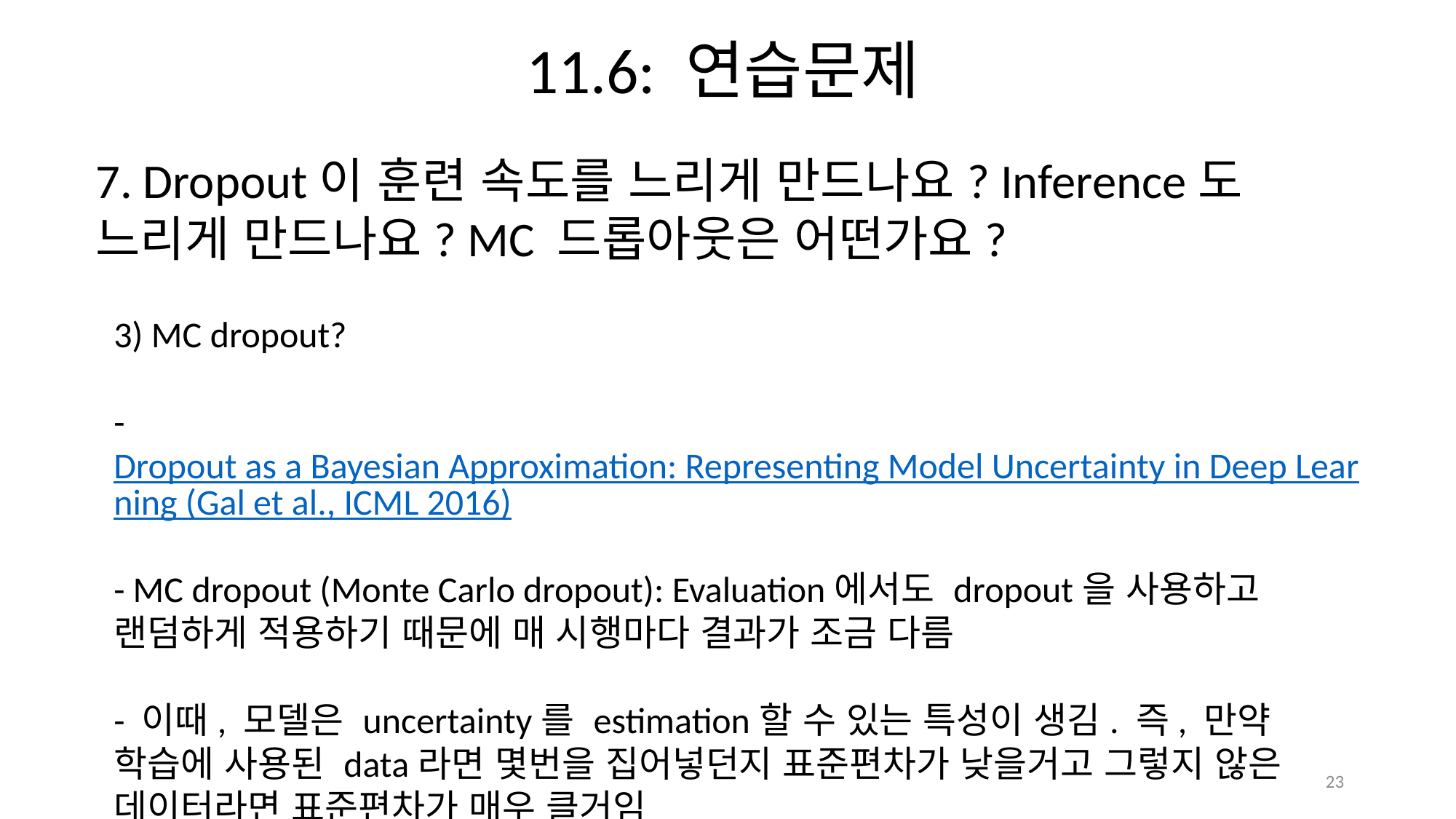

11.6: 연습문제
7. Dropout이 훈련 속도를 느리게 만드나요? Inference도 느리게 만드나요? MC 드롭아웃은 어떤가요?
3) MC dropout?

- Dropout as a Bayesian Approximation: Representing Model Uncertainty in Deep Learning (Gal et al., ICML 2016)

- MC dropout (Monte Carlo dropout): Evaluation에서도 dropout을 사용하고 랜덤하게 적용하기 때문에 매 시행마다 결과가 조금 다름

- 이때, 모델은 uncertainty를 estimation할 수 있는 특성이 생김. 즉, 만약 학습에 사용된 data라면 몇번을 집어넣던지 표준편차가 낮을거고 그렇지 않은 데이터라면 표준편차가 매우 클거임
23